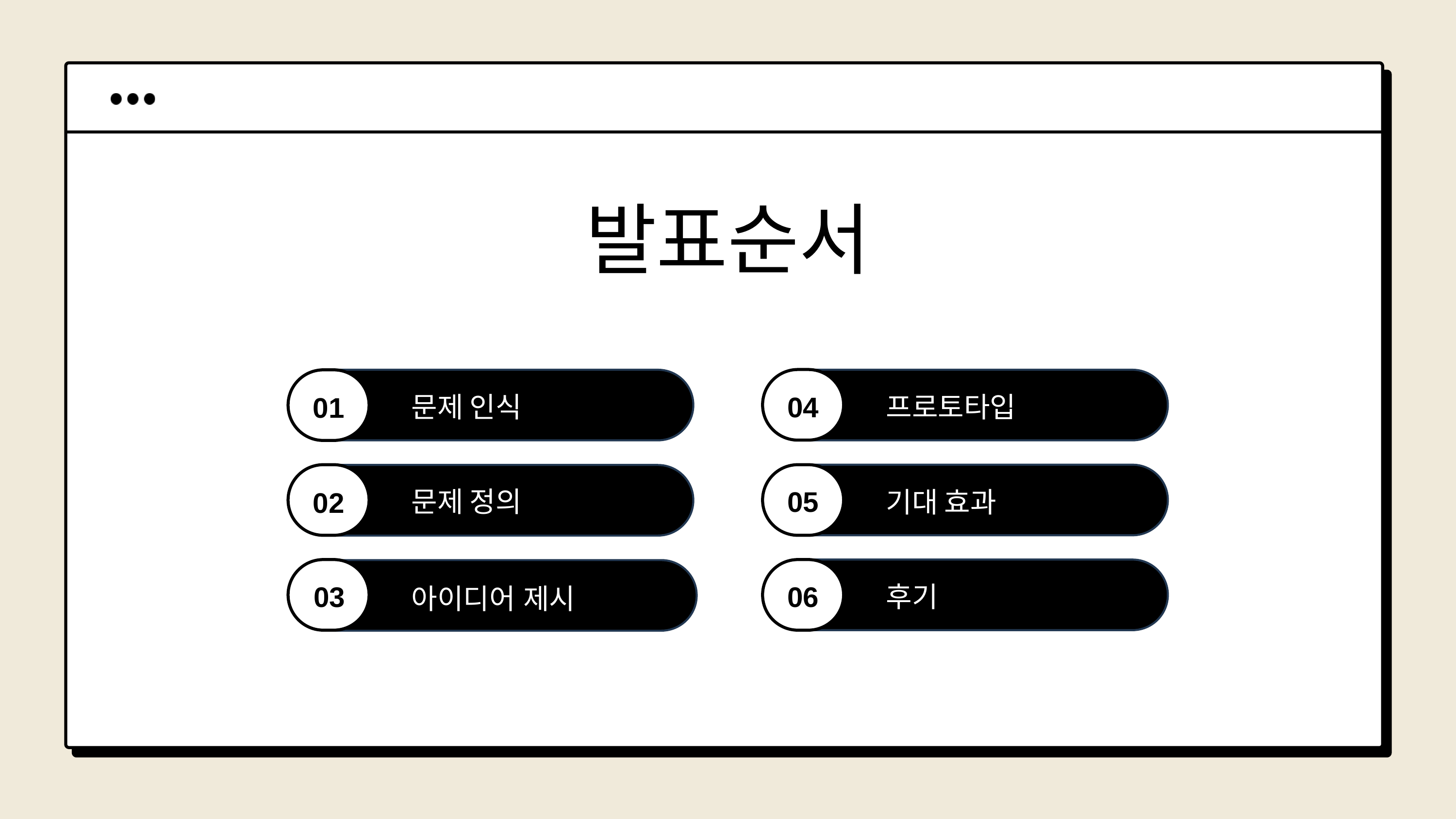

발표순서

문제 인식
04
프로토타입
01

02
문제 정의
05
기대 효과
02

아이디어 제시
06
후기
03
아이디어 제시